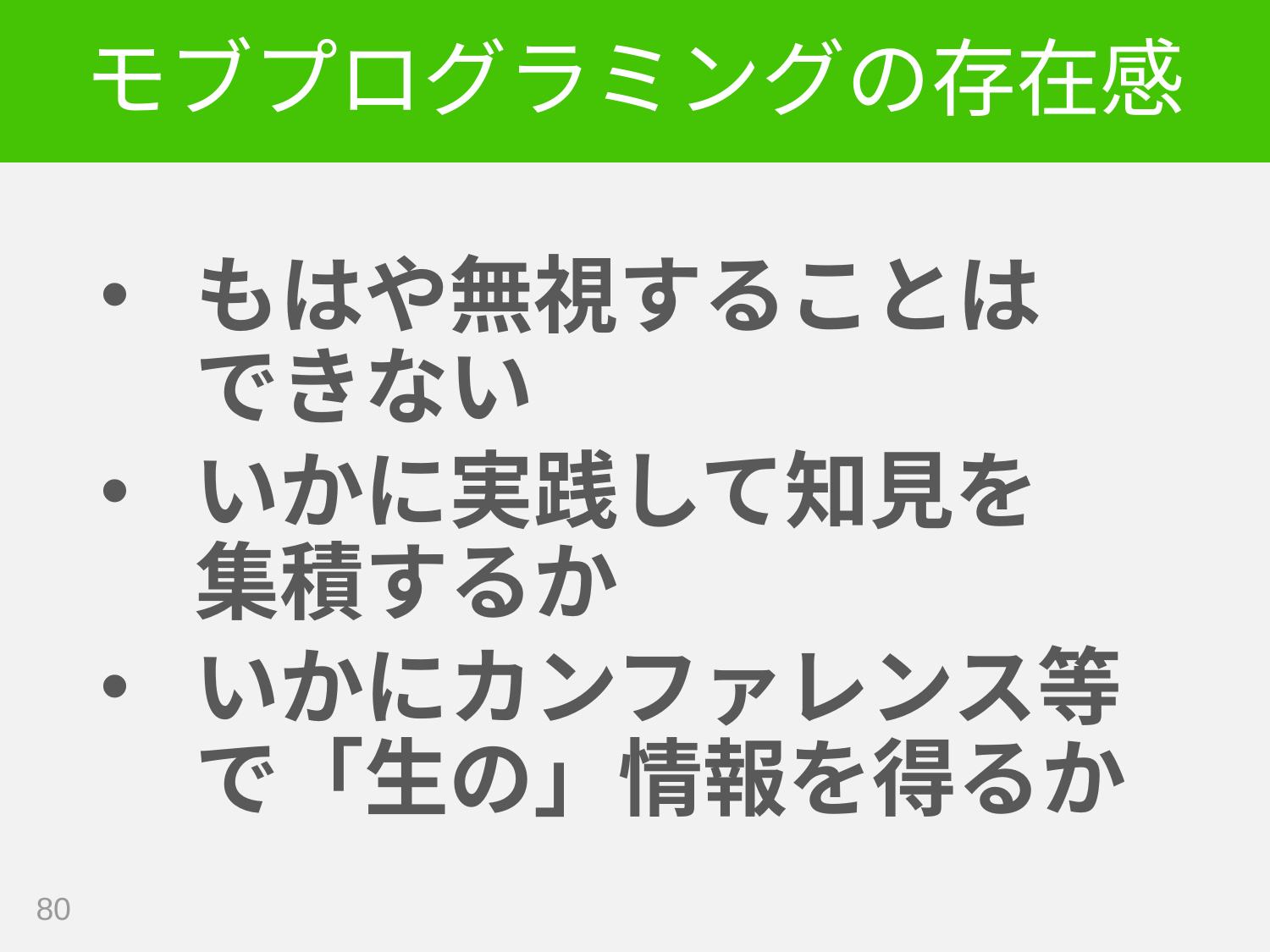

# モブプログラミングの存在感
もはや無視することは
できない
いかに実践して知見を
集積するか
いかにカンファレンス等
で「生の」情報を得るか
80